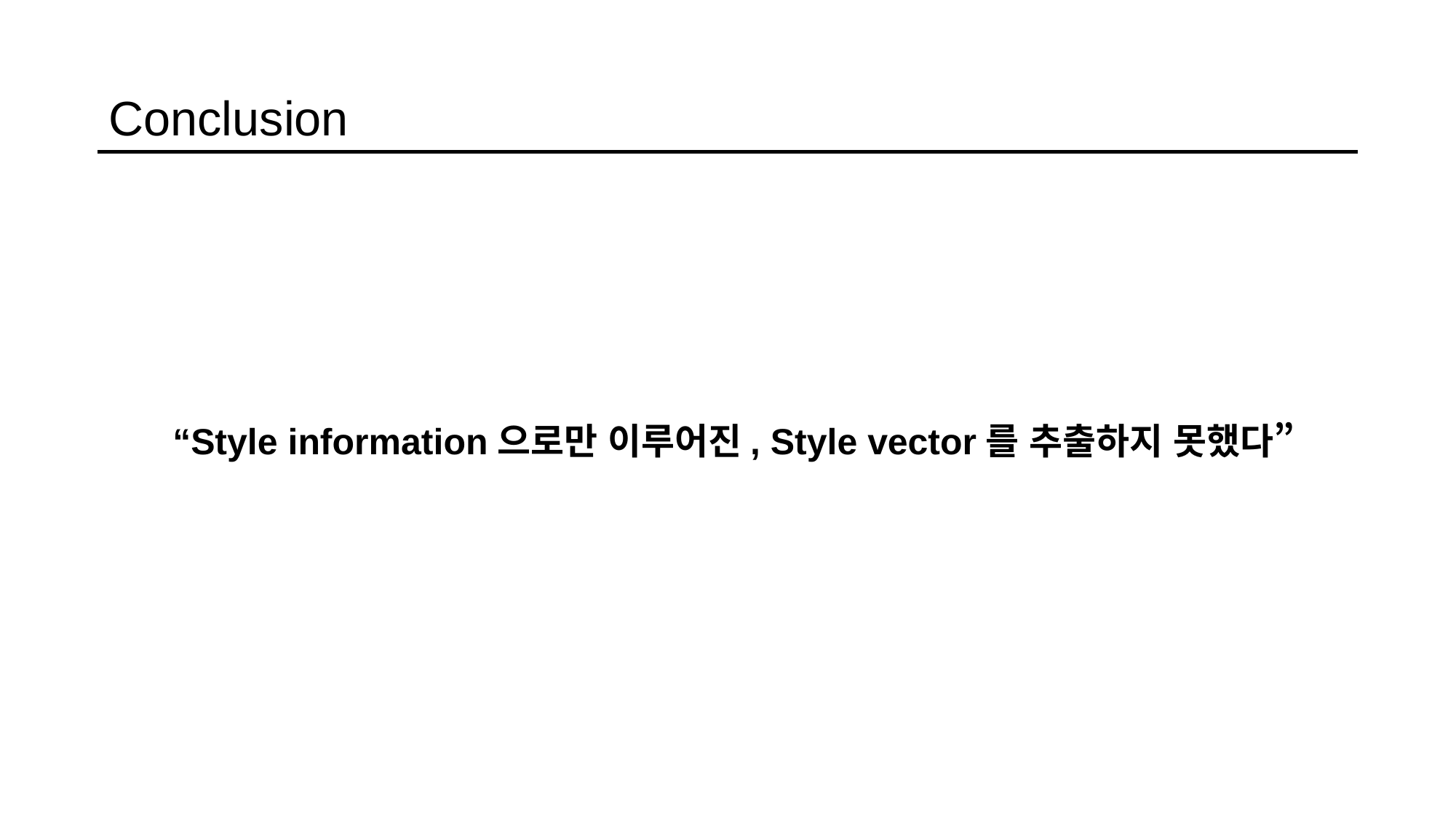

Conclusion
“Style information으로만 이루어진, Style vector를 추출하지 못했다”